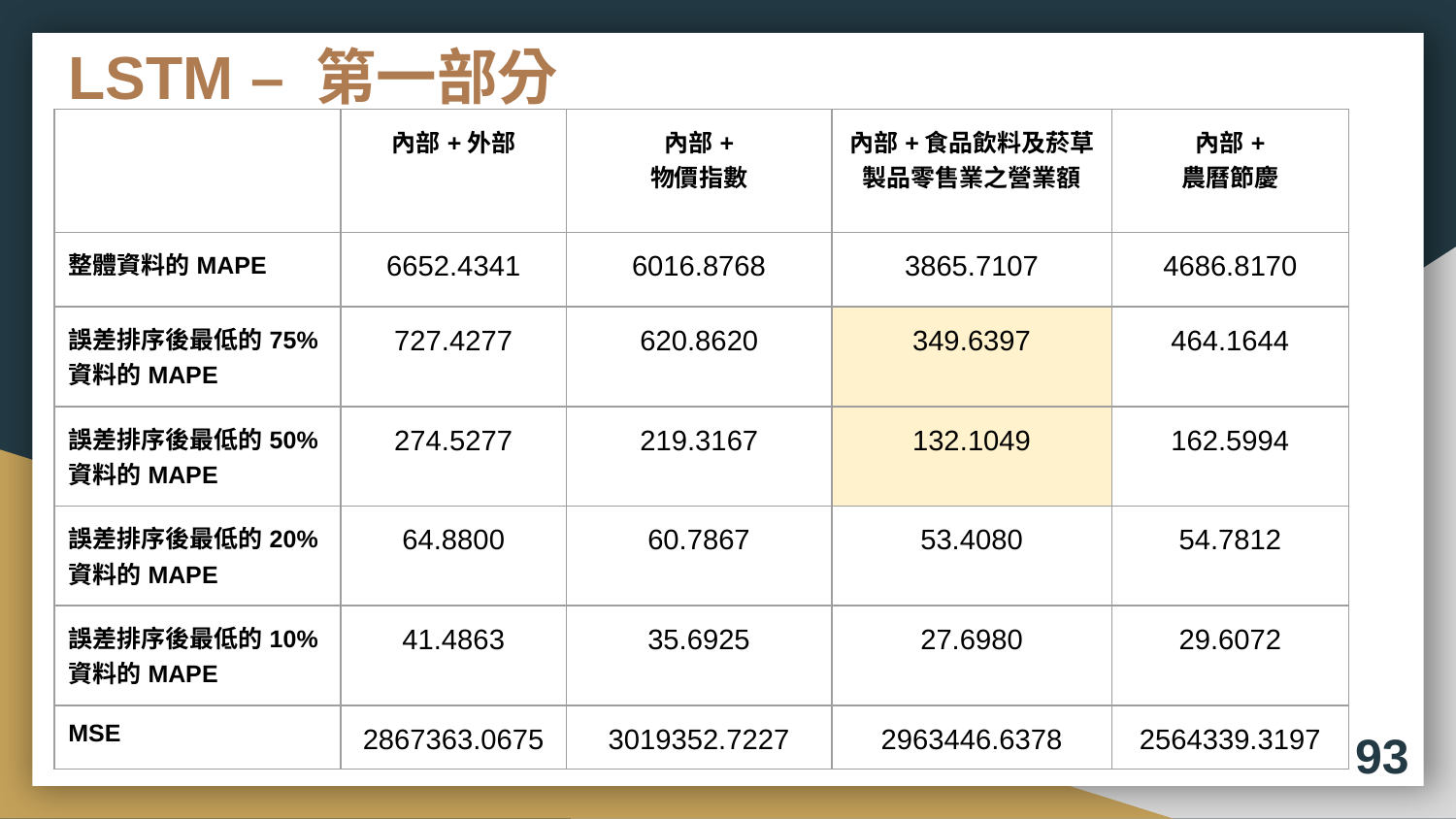

# LSTM – 第一部分
|  | 內部+外部 | 內部+ 物價指數 | 內部+食品飲料及菸草製品零售業之營業額 | 內部+ 農曆節慶 |
| --- | --- | --- | --- | --- |
| 整體資料的MAPE | 6652.4341 | 6016.8768 | 3865.7107 | 4686.8170 |
| 誤差排序後最低的75%資料的MAPE | 727.4277 | 620.8620 | 349.6397 | 464.1644 |
| 誤差排序後最低的50%資料的MAPE | 274.5277 | 219.3167 | 132.1049 | 162.5994 |
| 誤差排序後最低的20%資料的MAPE | 64.8800 | 60.7867 | 53.4080 | 54.7812 |
| 誤差排序後最低的10%資料的MAPE | 41.4863 | 35.6925 | 27.6980 | 29.6072 |
| MSE | 2867363.0675 | 3019352.7227 | 2963446.6378 | 2564339.3197 |
93